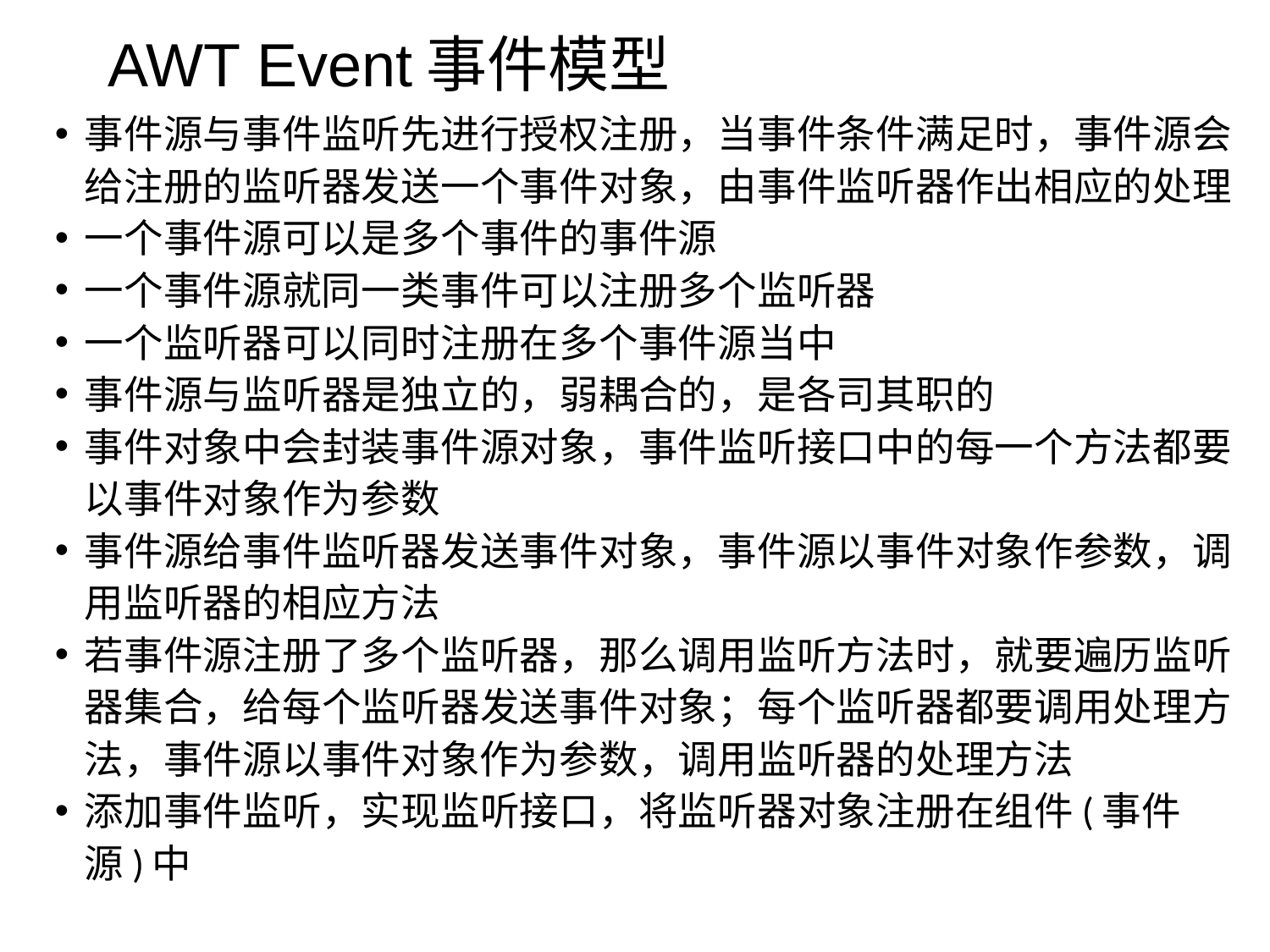

# AWT Event事件模型
事件源与事件监听先进行授权注册，当事件条件满足时，事件源会给注册的监听器发送一个事件对象，由事件监听器作出相应的处理
一个事件源可以是多个事件的事件源
一个事件源就同一类事件可以注册多个监听器
一个监听器可以同时注册在多个事件源当中
事件源与监听器是独立的，弱耦合的，是各司其职的
事件对象中会封装事件源对象，事件监听接口中的每一个方法都要以事件对象作为参数
事件源给事件监听器发送事件对象，事件源以事件对象作参数，调用监听器的相应方法
若事件源注册了多个监听器，那么调用监听方法时，就要遍历监听器集合，给每个监听器发送事件对象；每个监听器都要调用处理方法，事件源以事件对象作为参数，调用监听器的处理方法
添加事件监听，实现监听接口，将监听器对象注册在组件(事件源)中